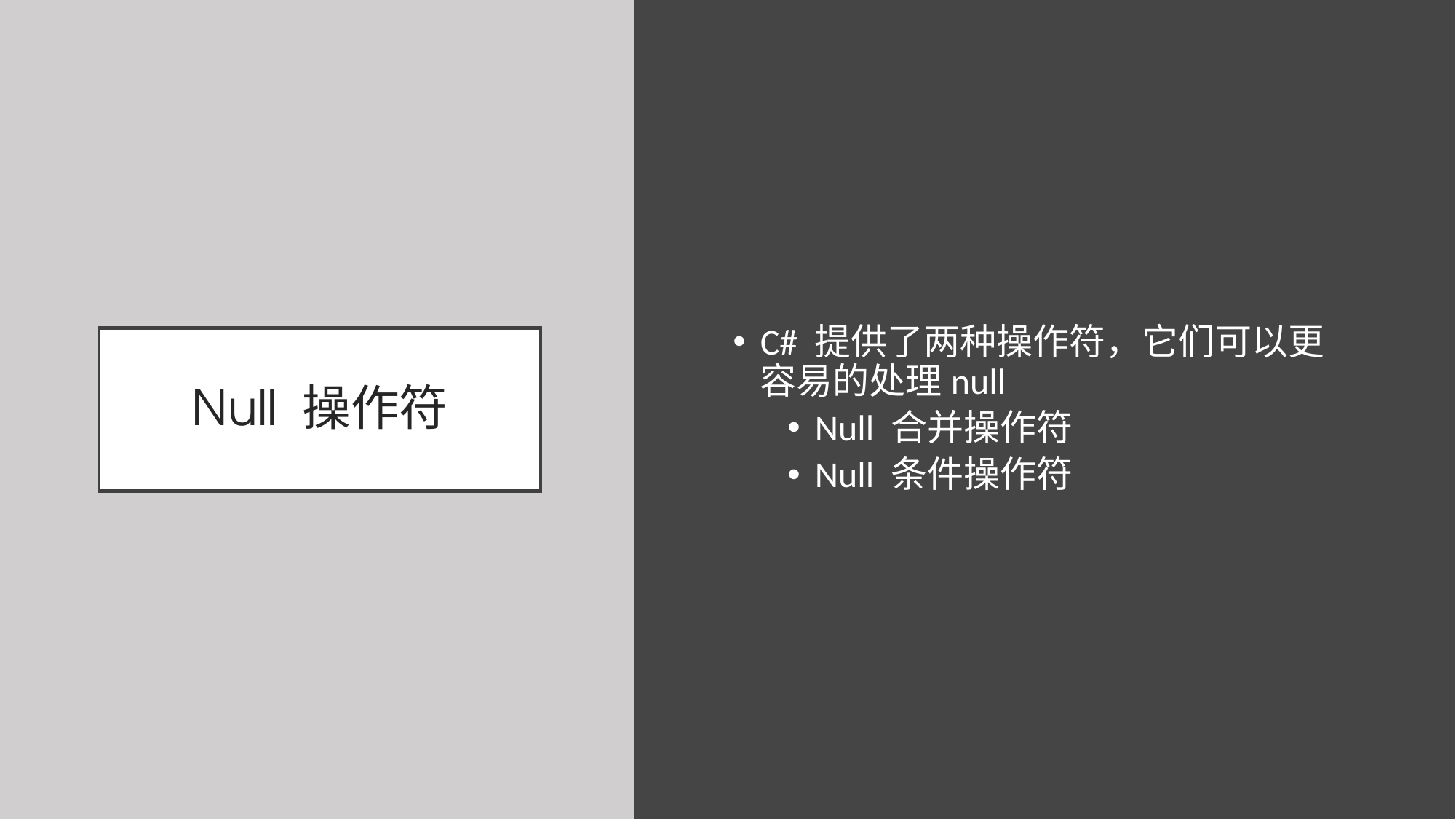

C# 提供了两种操作符，它们可以更容易的处理null
Null 合并操作符
Null 条件操作符
# Null 操作符